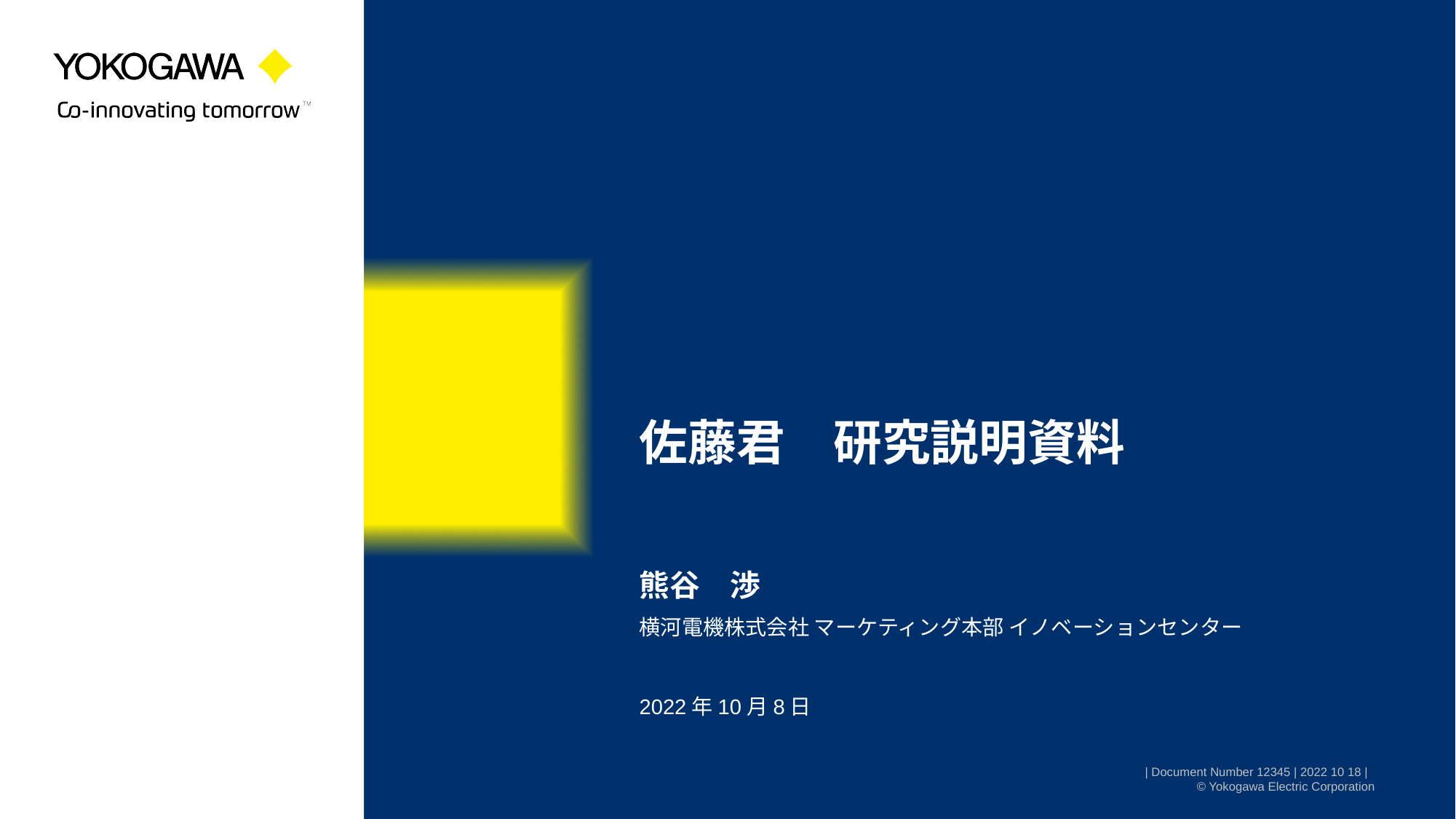

# 佐藤君　研究説明資料
熊谷　渉
横河電機株式会社 マーケティング本部 イノベーションセンター
2022年10月8日